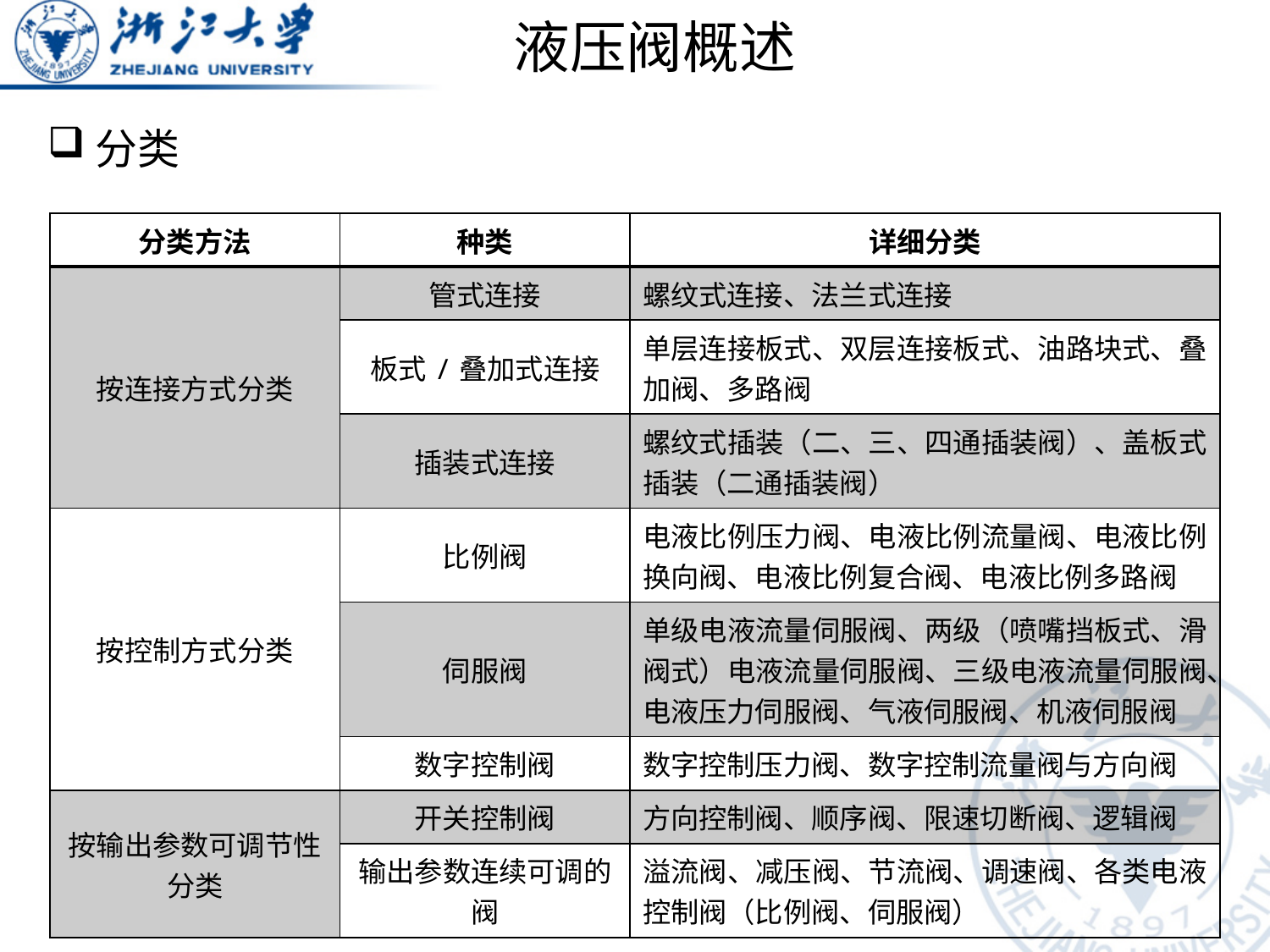

# 液压阀概述
分类
| 分类方法 | 种类 | 详细分类 |
| --- | --- | --- |
| 按连接方式分类 | 管式连接 | 螺纹式连接、法兰式连接 |
|  | 板式/叠加式连接 | 单层连接板式、双层连接板式、油路块式、叠加阀、多路阀 |
|  | 插装式连接 | 螺纹式插装（二、三、四通插装阀）、盖板式插装（二通插装阀） |
| 按控制方式分类 | 比例阀 | 电液比例压力阀、电液比例流量阀、电液比例换向阀、电液比例复合阀、电液比例多路阀 |
|  | 伺服阀 | 单级电液流量伺服阀、两级（喷嘴挡板式、滑阀式）电液流量伺服阀、三级电液流量伺服阀、电液压力伺服阀、气液伺服阀、机液伺服阀 |
|  | 数字控制阀 | 数字控制压力阀、数字控制流量阀与方向阀 |
| 按输出参数可调节性分类 | 开关控制阀 | 方向控制阀、顺序阀、限速切断阀、逻辑阀 |
|  | 输出参数连续可调的阀 | 溢流阀、减压阀、节流阀、调速阀、各类电液控制阀（比例阀、伺服阀） |